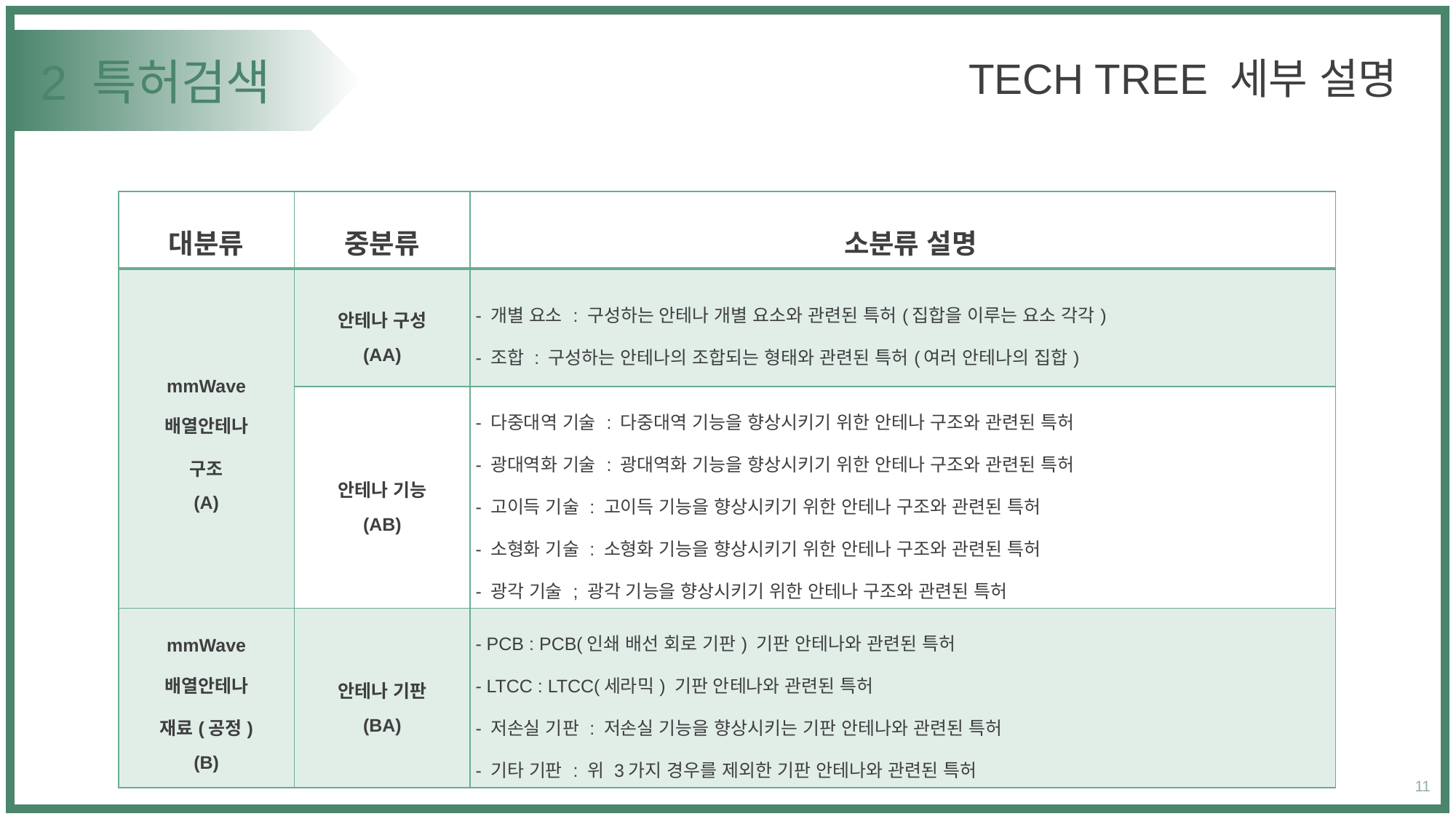

TECH TREE 세부 설명
# 2 특허검색
| 대분류 | 중분류 | 소분류 설명 |
| --- | --- | --- |
| mmWave 배열안테나 구조 (A) | 안테나 구성 (AA) | - 개별 요소 : 구성하는 안테나 개별 요소와 관련된 특허(집합을 이루는 요소 각각) - 조합 : 구성하는 안테나의 조합되는 형태와 관련된 특허(여러 안테나의 집합) |
|  | 안테나 기능 (AB) | - 다중대역 기술 : 다중대역 기능을 향상시키기 위한 안테나 구조와 관련된 특허 - 광대역화 기술 : 광대역화 기능을 향상시키기 위한 안테나 구조와 관련된 특허 - 고이득 기술 : 고이득 기능을 향상시키기 위한 안테나 구조와 관련된 특허 - 소형화 기술 : 소형화 기능을 향상시키기 위한 안테나 구조와 관련된 특허 - 광각 기술 ; 광각 기능을 향상시키기 위한 안테나 구조와 관련된 특허 |
| mmWave 배열안테나 재료(공정) (B) | 안테나 기판 (BA) | - PCB : PCB(인쇄 배선 회로 기판) 기판 안테나와 관련된 특허 - LTCC : LTCC(세라믹) 기판 안테나와 관련된 특허 - 저손실 기판 : 저손실 기능을 향상시키는 기판 안테나와 관련된 특허 - 기타 기판 : 위 3가지 경우를 제외한 기판 안테나와 관련된 특허 |
11